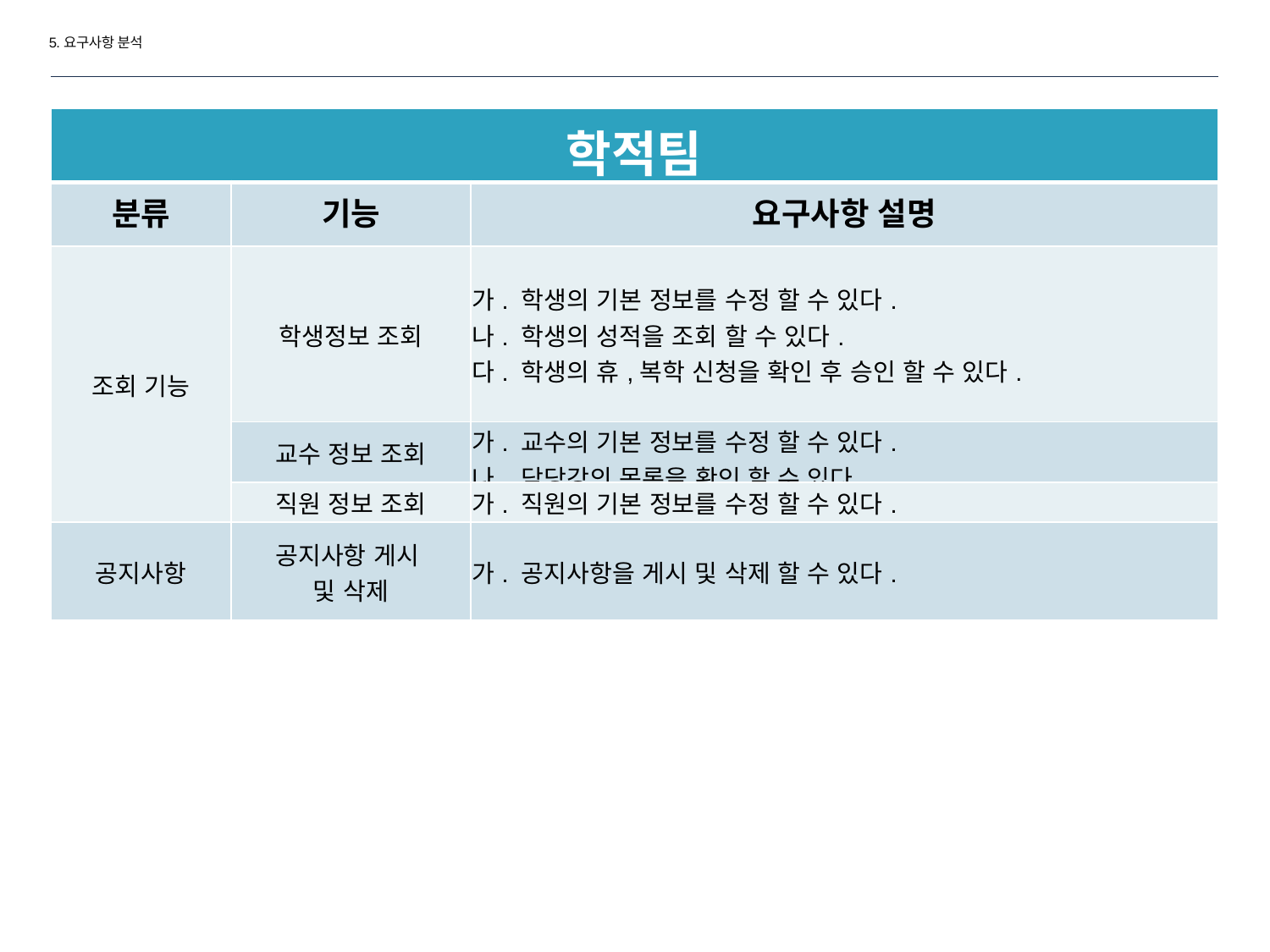

5.요구사항 분석
| 학적팀 |  |  |
| --- | --- | --- |
| 분류 | 기능 | 요구사항 설명 |
| 조회 기능 | 학생정보 조회 | 가. 학생의 기본 정보를 수정 할 수 있다. 나. 학생의 성적을 조회 할 수 있다. 다. 학생의 휴,복학 신청을 확인 후 승인 할 수 있다. |
|  | 교수 정보 조회 | 가. 교수의 기본 정보를 수정 할 수 있다. 나. 담당강의 목록을 확인 할 수 있다. |
|  | 직원 정보 조회 | 가. 직원의 기본 정보를 수정 할 수 있다. |
| 공지사항 | 공지사항 게시 및 삭제 | 가. 공지사항을 게시 및 삭제 할 수 있다. |